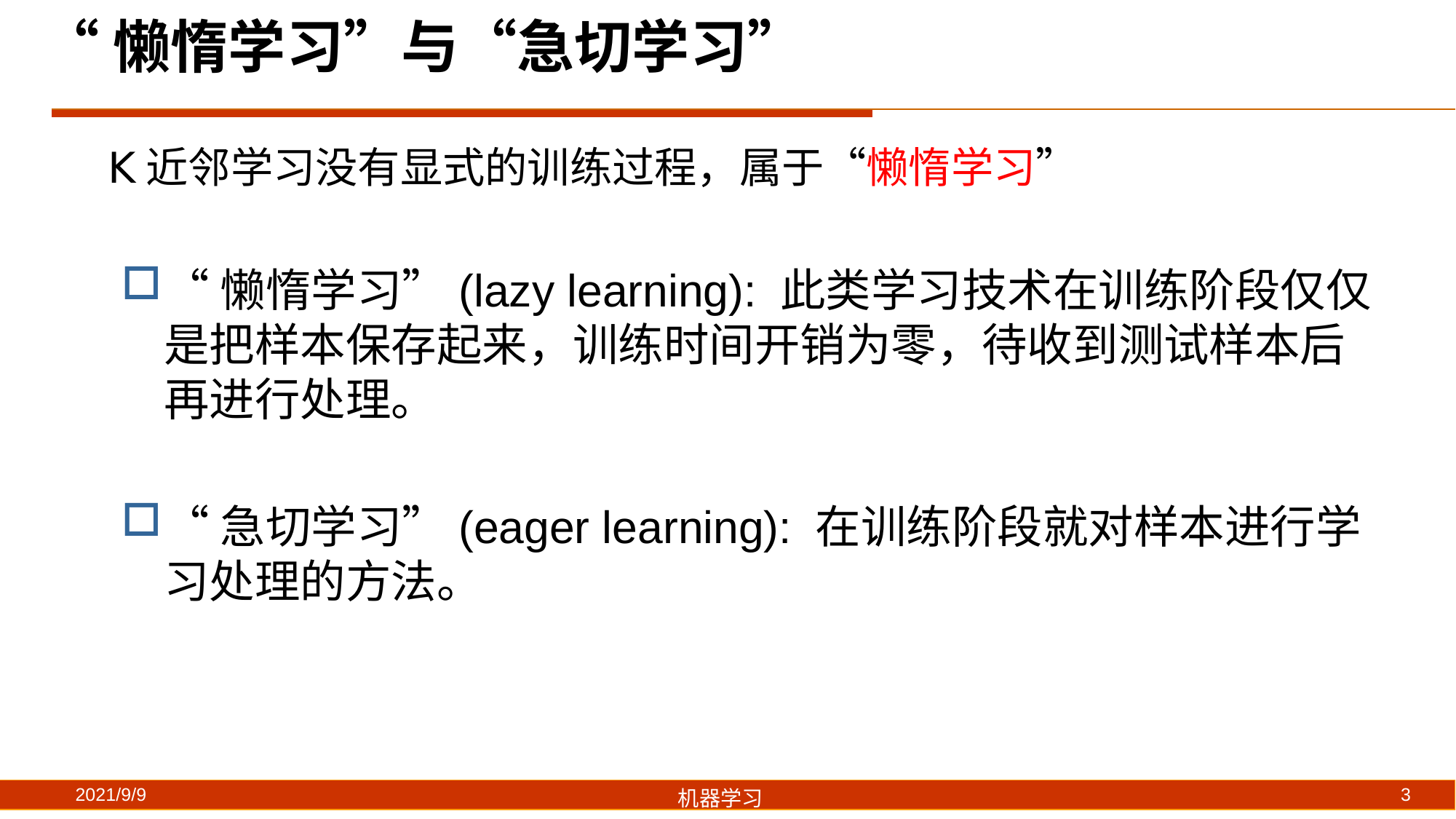

“懒惰学习”与“急切学习”
K近邻学习没有显式的训练过程，属于“懒惰学习”
“懒惰学习”(lazy learning): 此类学习技术在训练阶段仅仅是把样本保存起来，训练时间开销为零，待收到测试样本后再进行处理。

“急切学习”(eager learning): 在训练阶段就对样本进行学习处理的方法。
3
2021/9/9